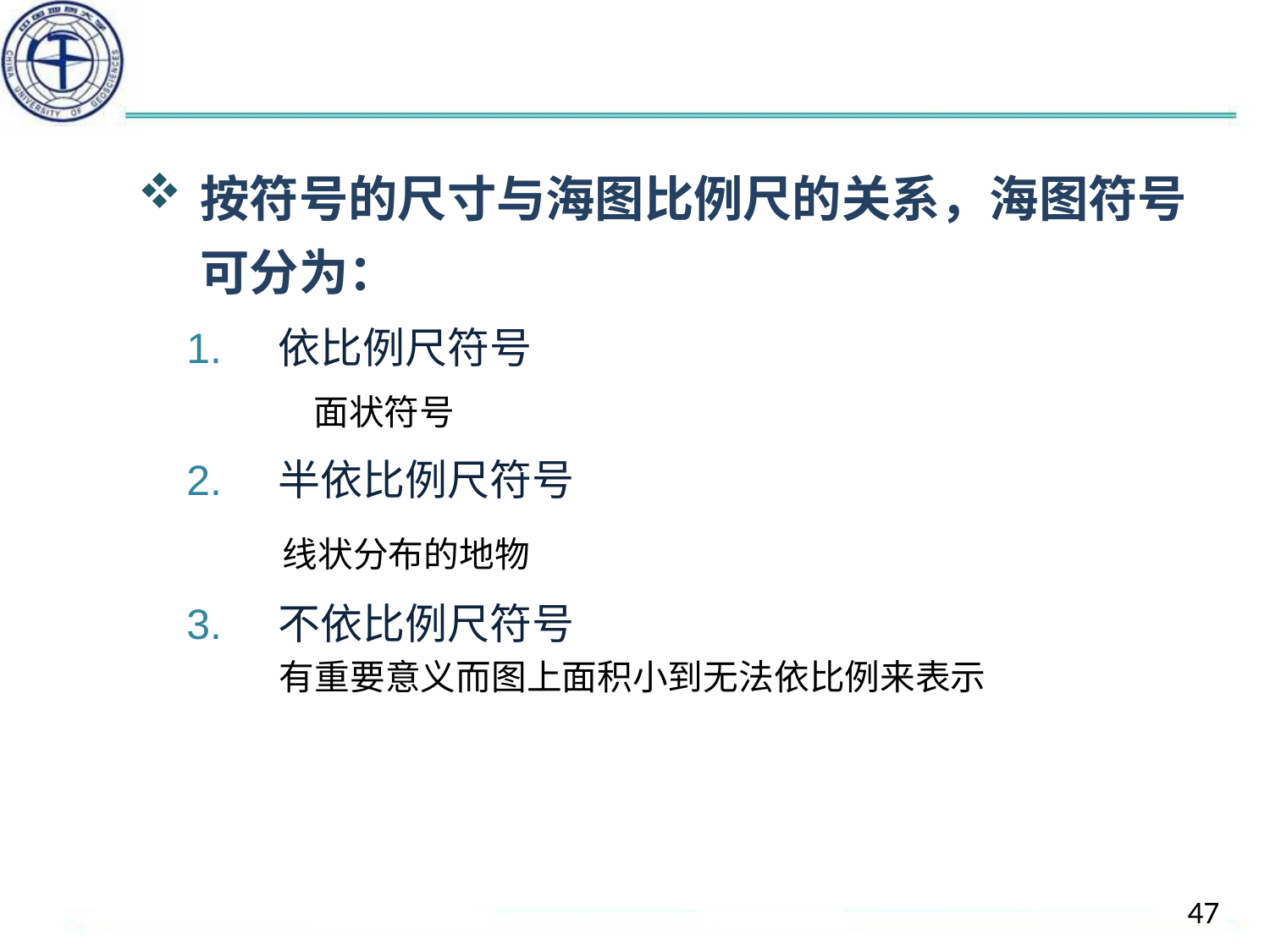

#
按符号的尺寸与海图比例尺的关系，海图符号可分为：
 依比例尺符号
	面状符号
 半依比例尺符号
         线状分布的地物
 不依比例尺符号
                 有重要意义而图上面积小到无法依比例来表示